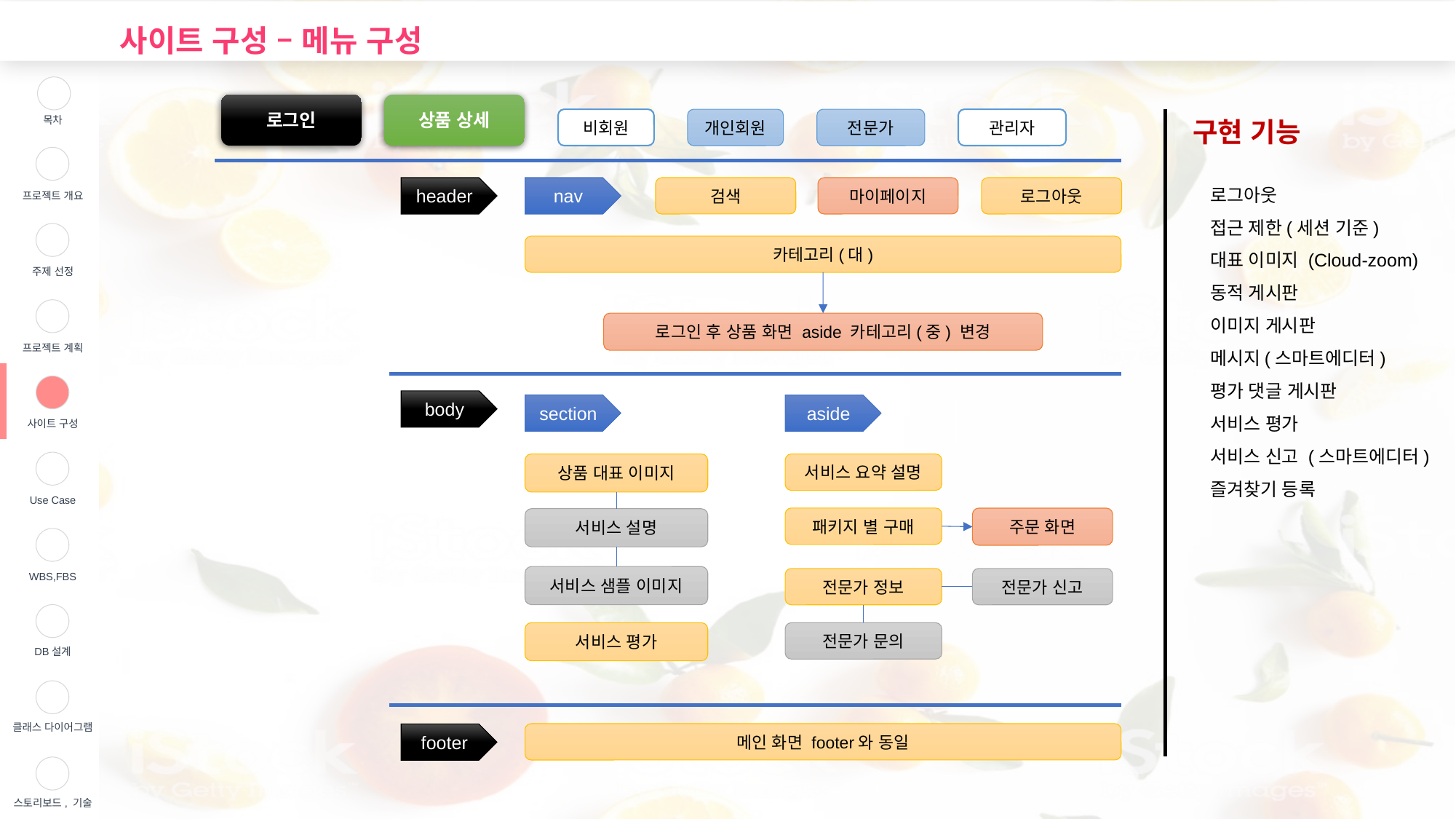

사이트 구성 – 메뉴 구성
|  | 목차 |
| --- | --- |
|  | 프로젝트 개요 |
|  | 주제 선정 |
|  | 프로젝트 계획 |
|  | 사이트 구성 |
|  | Use Case |
|  | WBS,FBS |
|  | DB설계 |
|  | 클래스 다이어그램 |
|  | 스토리보드, 기술 |

로그인
상품 상세
비회원
개인회원
전문가
관리자
구현 기능

로그아웃
접근 제한(세션 기준)
대표 이미지 (Cloud-zoom)
동적 게시판
이미지 게시판
메시지(스마트에디터)
평가 댓글 게시판
서비스 평가
서비스 신고 (스마트에디터)
즐겨찾기 등록
header
nav
검색
마이페이지
로그아웃

카테고리(대)

로그인 후 상품 화면 aside 카테고리(중) 변경

body
section
aside

상품 대표 이미지
서비스 요약 설명
패키지 별 구매
주문 화면
서비스 설명

서비스 샘플 이미지
전문가 정보
전문가 신고

서비스 평가
전문가 문의

메인 화면 footer와 동일
footer